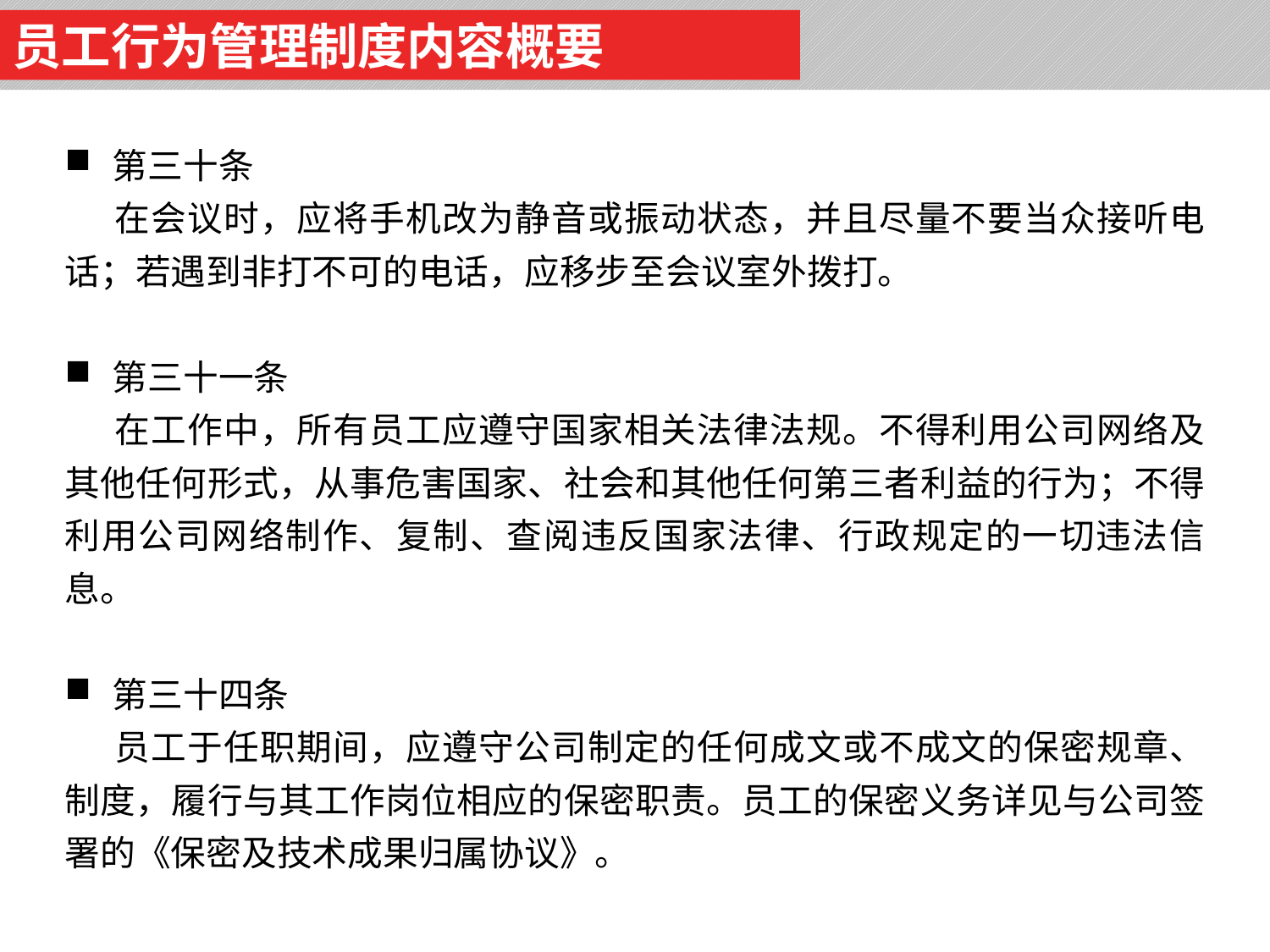

员工行为管理制度内容概要
第三十条
在会议时，应将手机改为静音或振动状态，并且尽量不要当众接听电话；若遇到非打不可的电话，应移步至会议室外拨打。

第三十一条
在工作中，所有员工应遵守国家相关法律法规。不得利用公司网络及其他任何形式，从事危害国家、社会和其他任何第三者利益的行为；不得利用公司网络制作、复制、查阅违反国家法律、行政规定的一切违法信息。

第三十四条
员工于任职期间，应遵守公司制定的任何成文或不成文的保密规章、制度，履行与其工作岗位相应的保密职责。员工的保密义务详见与公司签署的《保密及技术成果归属协议》。